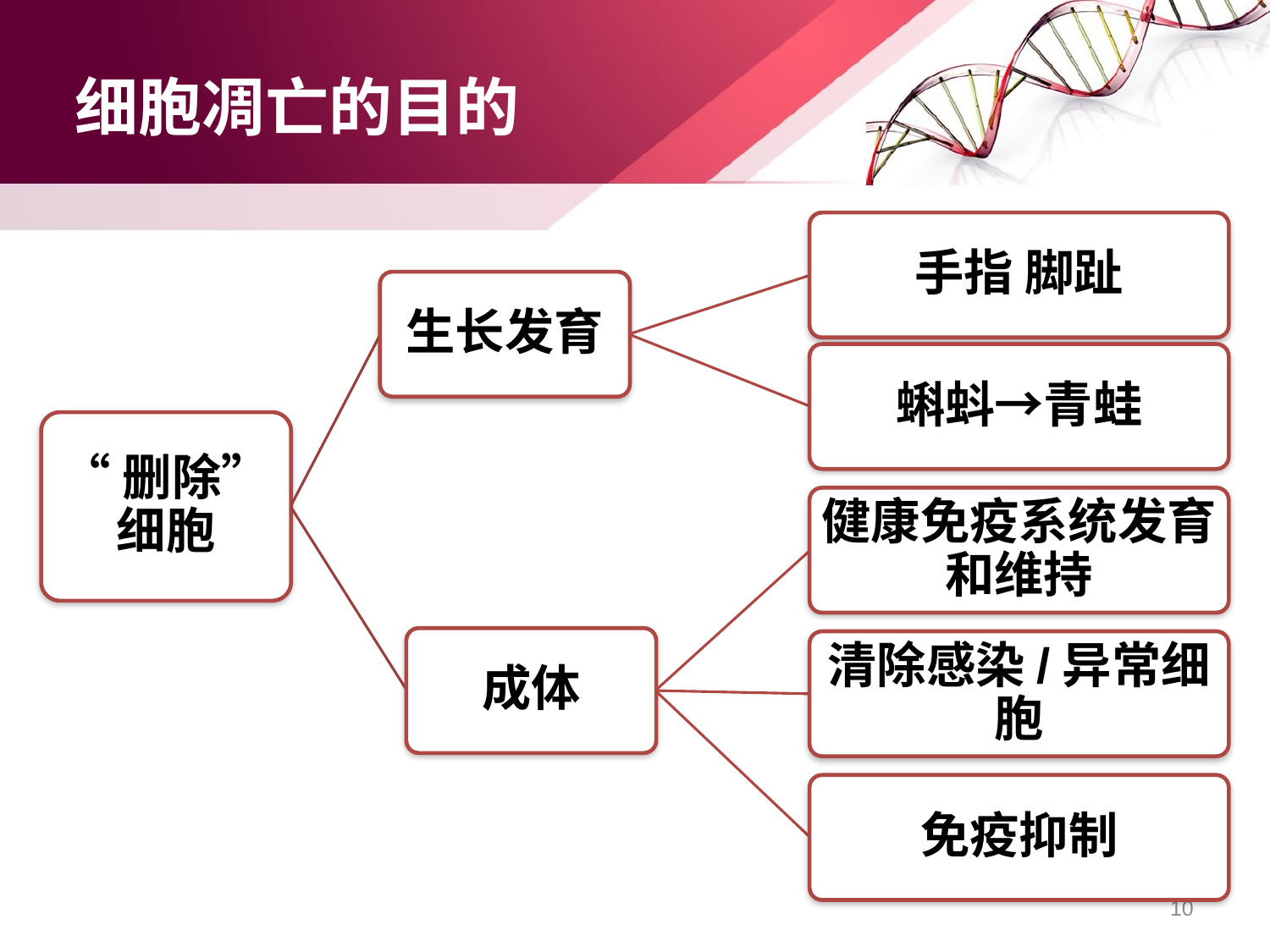

# 细胞凋亡的目的
“删除”细胞

生长发育

手指 脚趾

蝌蚪→青蛙

成体

健康免疫系统发育和维持

清除感染/异常细胞

免疫抑制
10